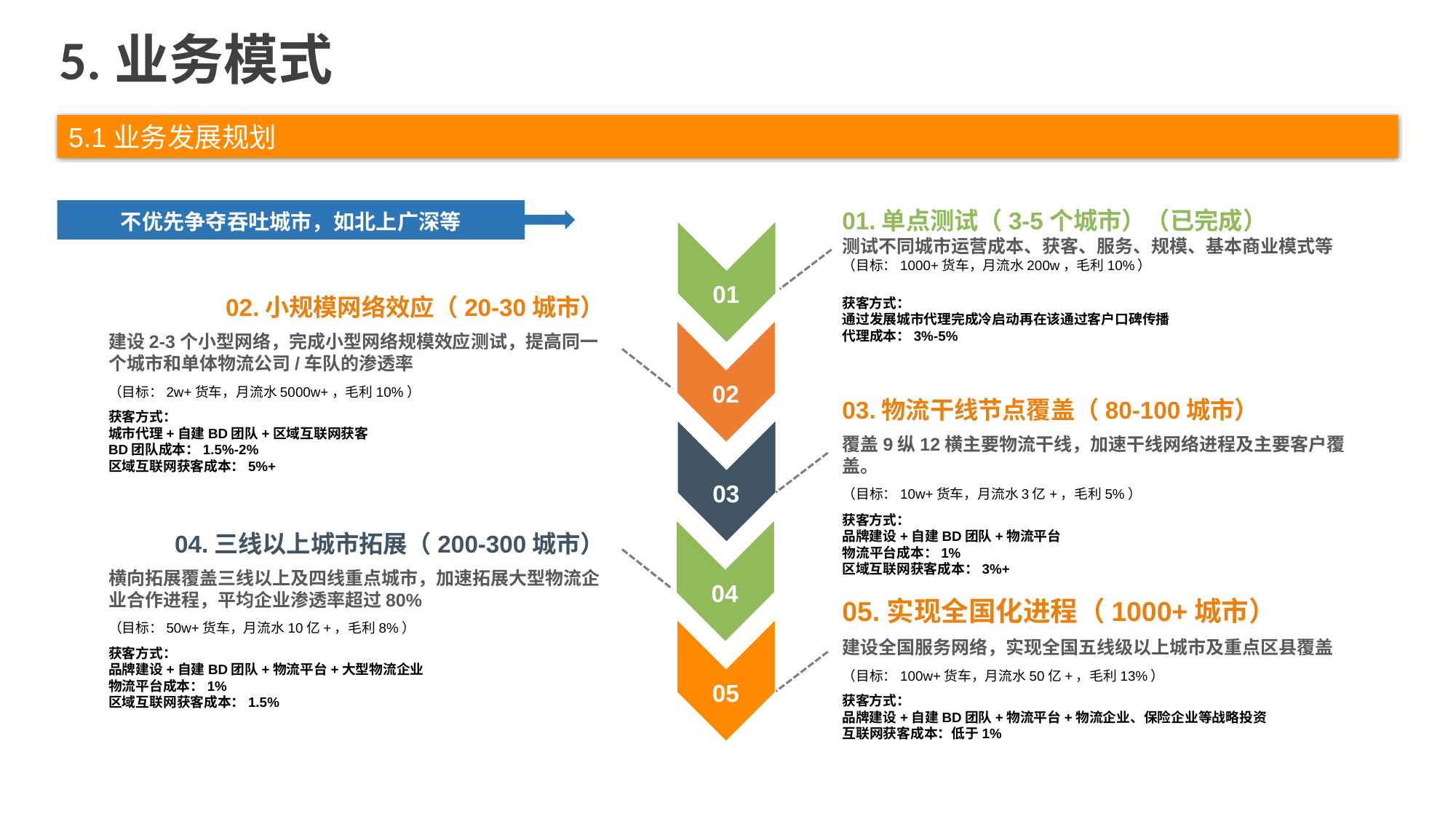

5.业务模式

5.1业务发展规划
不优先争夺吞吐城市，如北上广深等
01.单点测试（3-5个城市）（已完成）
测试不同城市运营成本、获客、服务、规模、基本商业模式等
（目标：1000+货车，月流水200w，毛利10%）

获客方式：
通过发展城市代理完成冷启动再在该通过客户口碑传播
代理成本：3%-5%

01

02

03

04

05
02.小规模网络效应（20-30城市）
建设2-3个小型网络，完成小型网络规模效应测试，提高同一个城市和单体物流公司/车队的渗透率
（目标：2w+货车，月流水5000w+，毛利10%）
获客方式：
城市代理+自建BD团队+区域互联网获客
BD团队成本：1.5%-2%
区域互联网获客成本：5%+
03.物流干线节点覆盖（80-100城市）
覆盖9纵12横主要物流干线，加速干线网络进程及主要客户覆盖。
（目标：10w+货车，月流水3亿+，毛利5%）
获客方式：
品牌建设+自建BD团队+物流平台
物流平台成本：1%
区域互联网获客成本：3%+
04.三线以上城市拓展（200-300城市）
横向拓展覆盖三线以上及四线重点城市，加速拓展大型物流企业合作进程，平均企业渗透率超过80%
（目标：50w+货车，月流水10亿+，毛利8%）
获客方式：
品牌建设+自建BD团队+物流平台+大型物流企业
物流平台成本：1%
区域互联网获客成本：1.5%
05.实现全国化进程（1000+城市）
建设全国服务网络，实现全国五线级以上城市及重点区县覆盖
（目标：100w+货车，月流水50亿+，毛利13%）
获客方式：
品牌建设+自建BD团队+物流平台+物流企业、保险企业等战略投资
互联网获客成本：低于1%